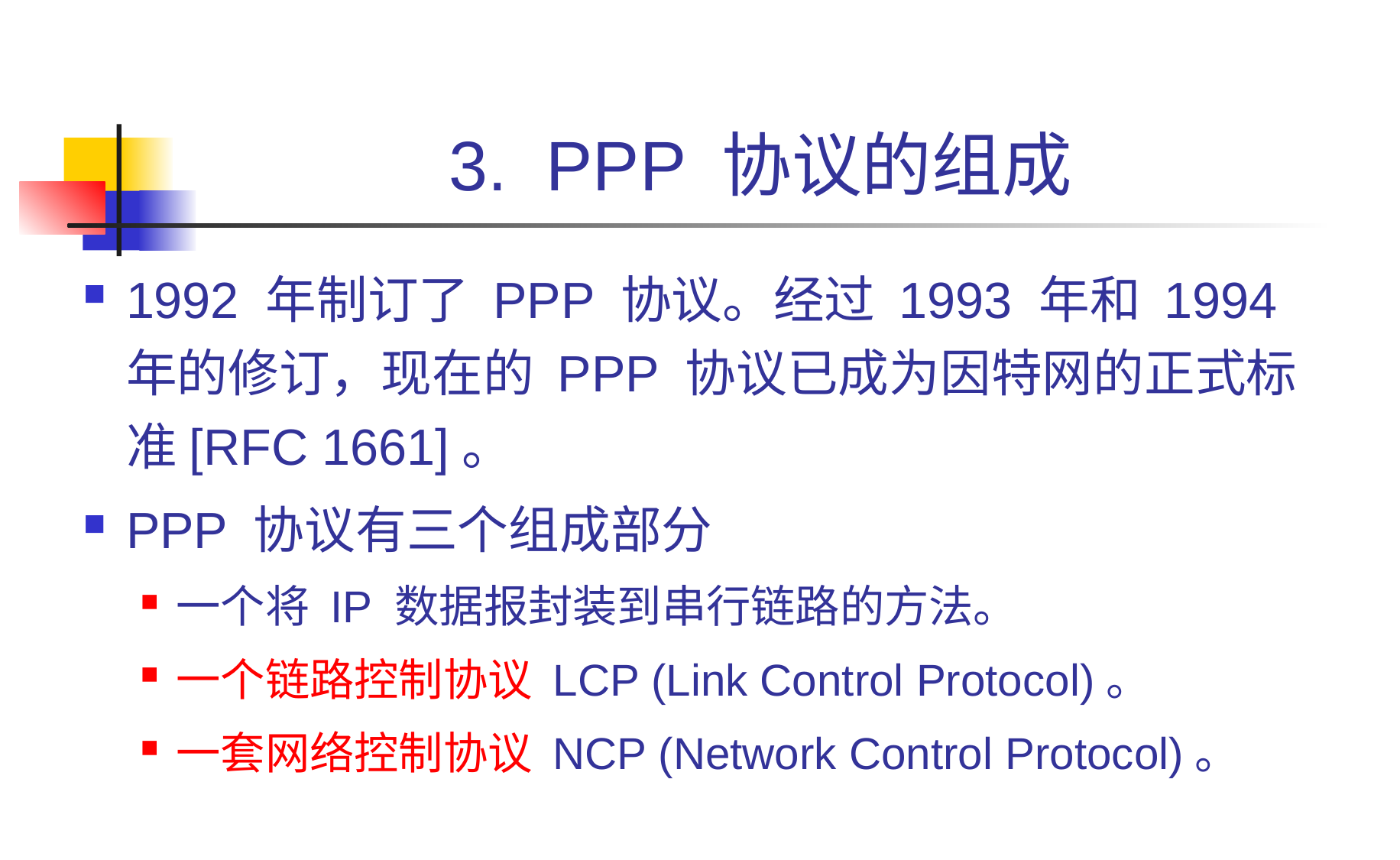

# 3.  PPP 协议的组成
1992 年制订了 PPP 协议。经过 1993 年和 1994 年的修订，现在的 PPP 协议已成为因特网的正式标准[RFC 1661]。
PPP 协议有三个组成部分
一个将 IP 数据报封装到串行链路的方法。
一个链路控制协议 LCP (Link Control Protocol)。
一套网络控制协议 NCP (Network Control Protocol)。